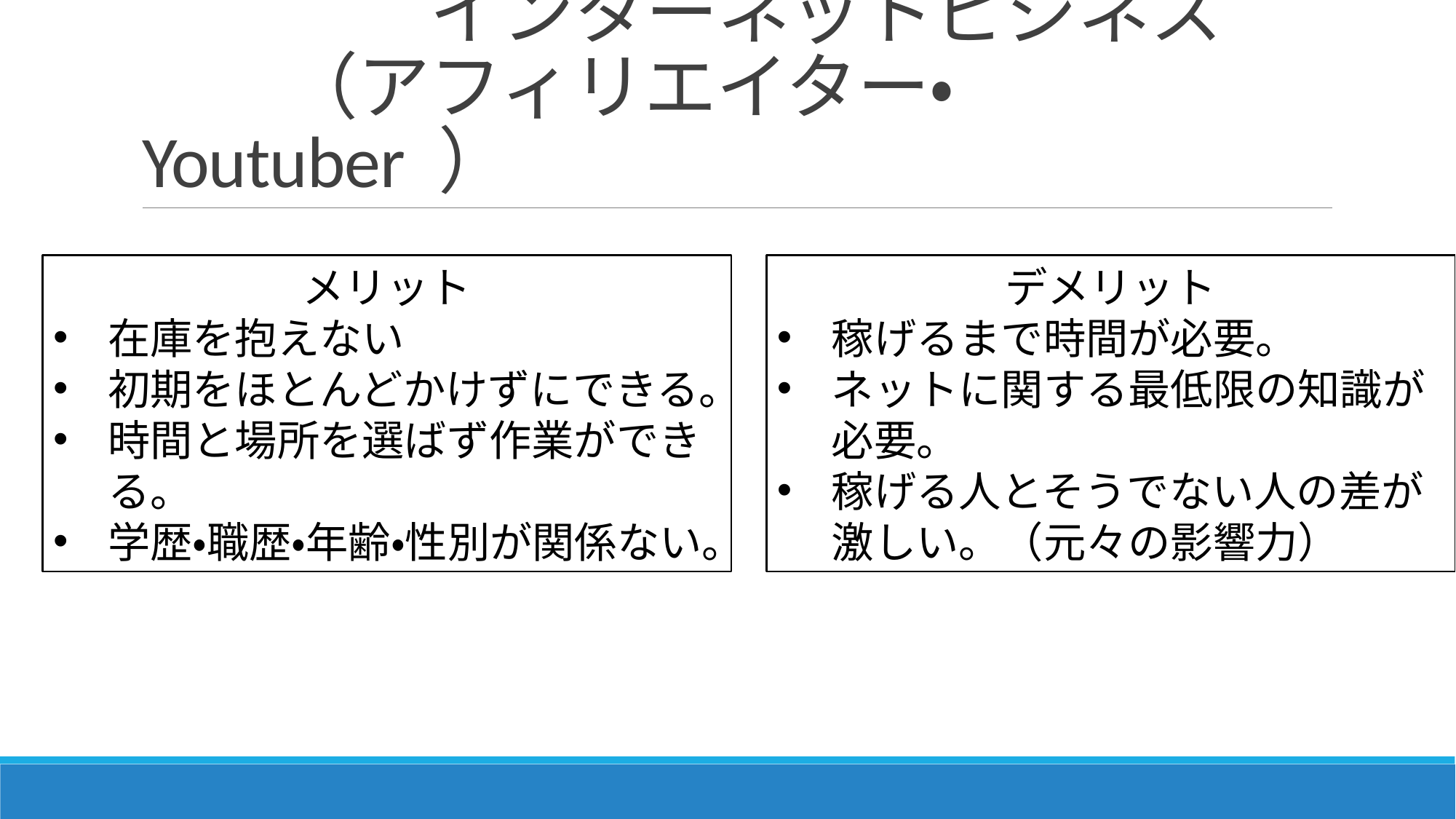

# インターネットビジネス 　　（アフィリエイター・Youtuber ）
メリット
在庫を抱えない
初期をほとんどかけずにできる。
時間と場所を選ばず作業ができる。
学歴・職歴・年齢・性別が関係ない。
デメリット
稼げるまで時間が必要。
ネットに関する最低限の知識が必要。
稼げる人とそうでない人の差が激しい。（元々の影響力）